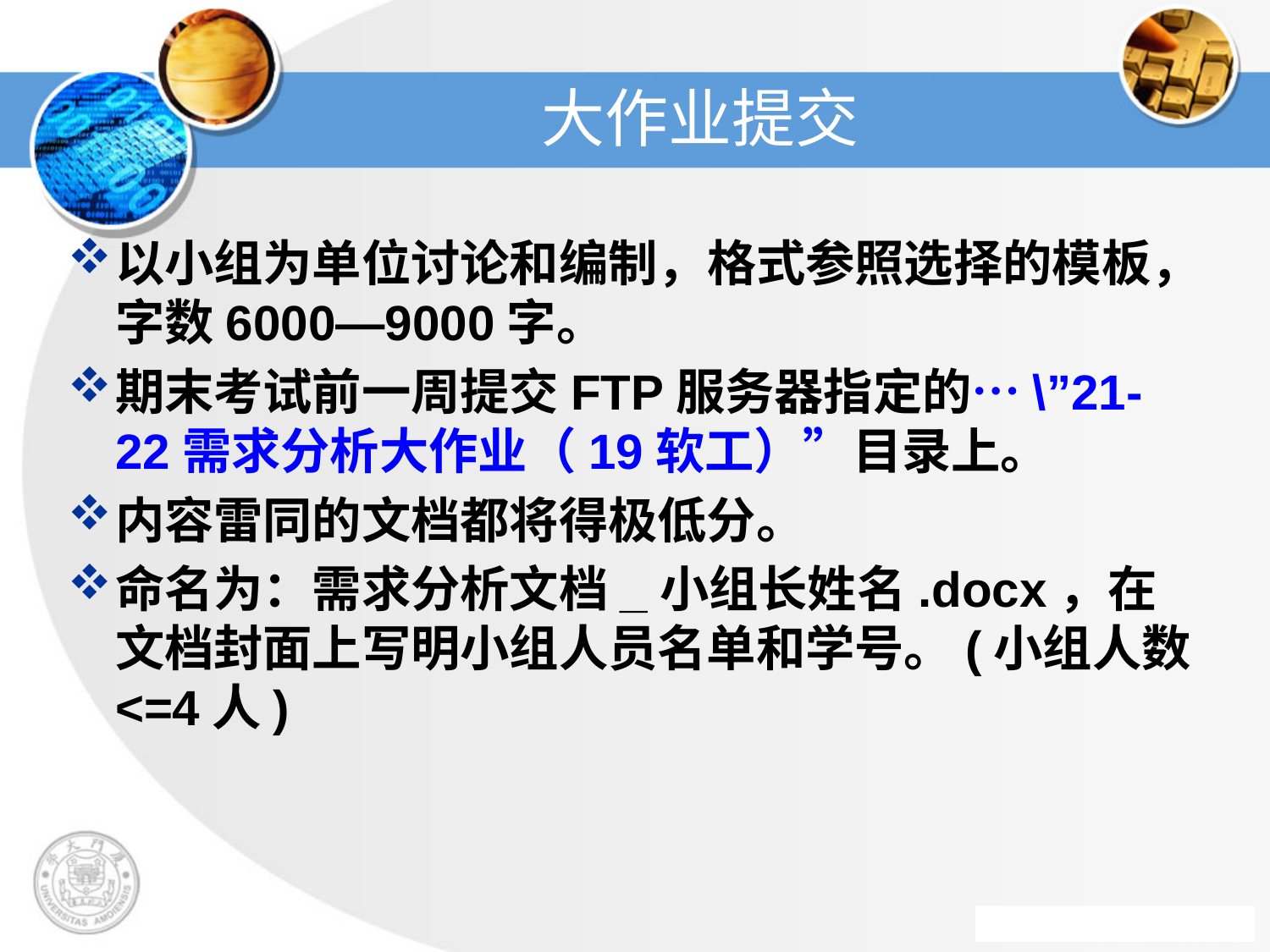

# 大作业提交
以小组为单位讨论和编制，格式参照选择的模板，字数6000—9000字。
期末考试前一周提交FTP服务器指定的…\”21-22需求分析大作业（19软工）”目录上。
内容雷同的文档都将得极低分。
命名为：需求分析文档_小组长姓名.docx，在文档封面上写明小组人员名单和学号。(小组人数<=4人)